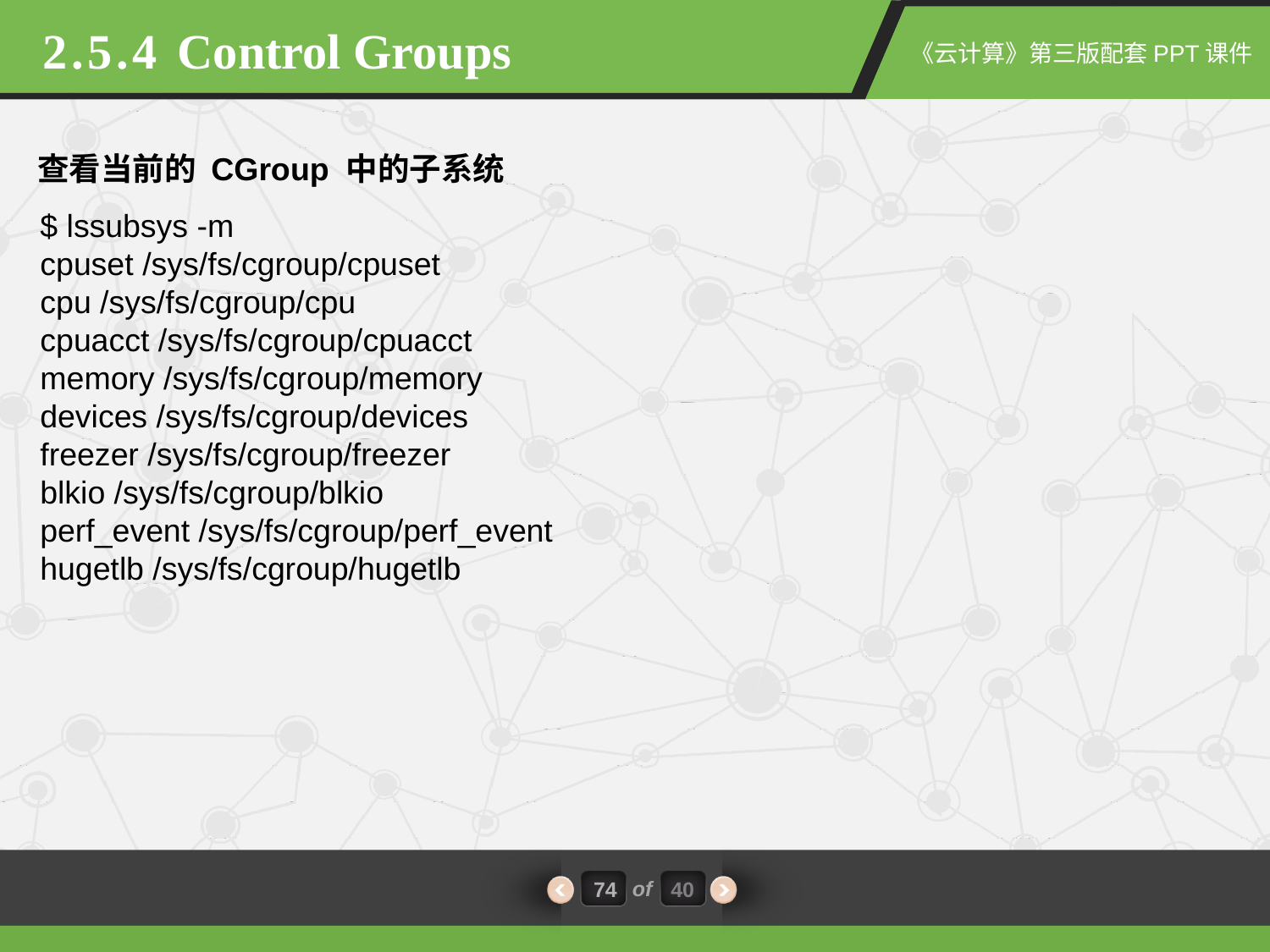

2.5.4 Control Groups
查看当前的 CGroup 中的子系统
$ lssubsys -m
cpuset /sys/fs/cgroup/cpuset
cpu /sys/fs/cgroup/cpu
cpuacct /sys/fs/cgroup/cpuacct
memory /sys/fs/cgroup/memory
devices /sys/fs/cgroup/devices
freezer /sys/fs/cgroup/freezer
blkio /sys/fs/cgroup/blkio
perf_event /sys/fs/cgroup/perf_event
hugetlb /sys/fs/cgroup/hugetlb
74